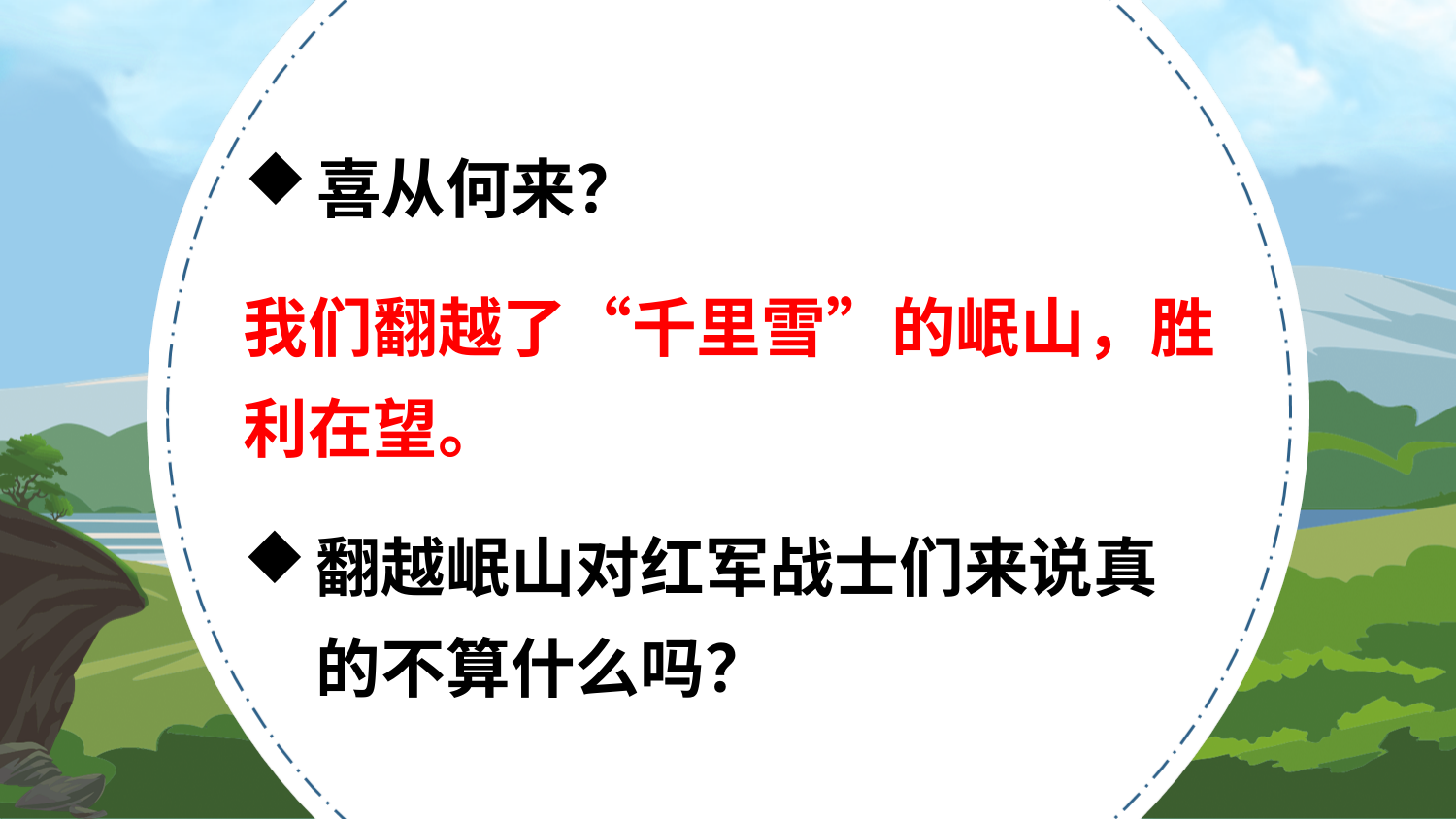

喜从何来？
我们翻越了“千里雪”的岷山，胜利在望。
翻越岷山对红军战士们来说真的不算什么吗？